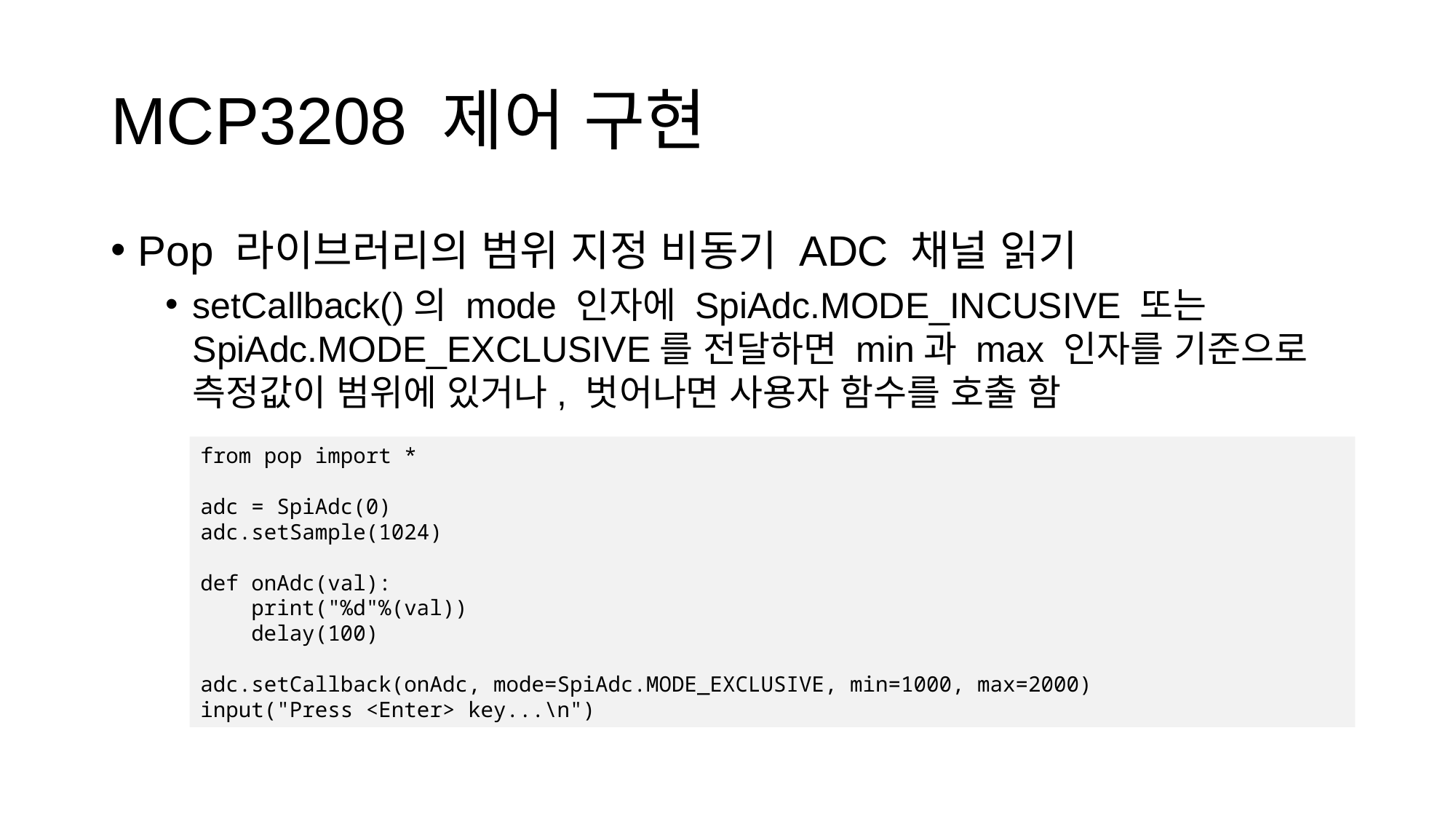

# MCP3208 제어 구현
Pop 라이브러리의 범위 지정 비동기 ADC 채널 읽기
setCallback()의 mode 인자에 SpiAdc.MODE_INCUSIVE 또는 SpiAdc.MODE_EXCLUSIVE를 전달하면 min과 max 인자를 기준으로 측정값이 범위에 있거나, 벗어나면 사용자 함수를 호출 함
from pop import *

adc = SpiAdc(0)
adc.setSample(1024)

def onAdc(val):
    print("%d"%(val))
    delay(100)

adc.setCallback(onAdc, mode=SpiAdc.MODE_EXCLUSIVE, min=1000, max=2000)
input("Press <Enter> key...\n")